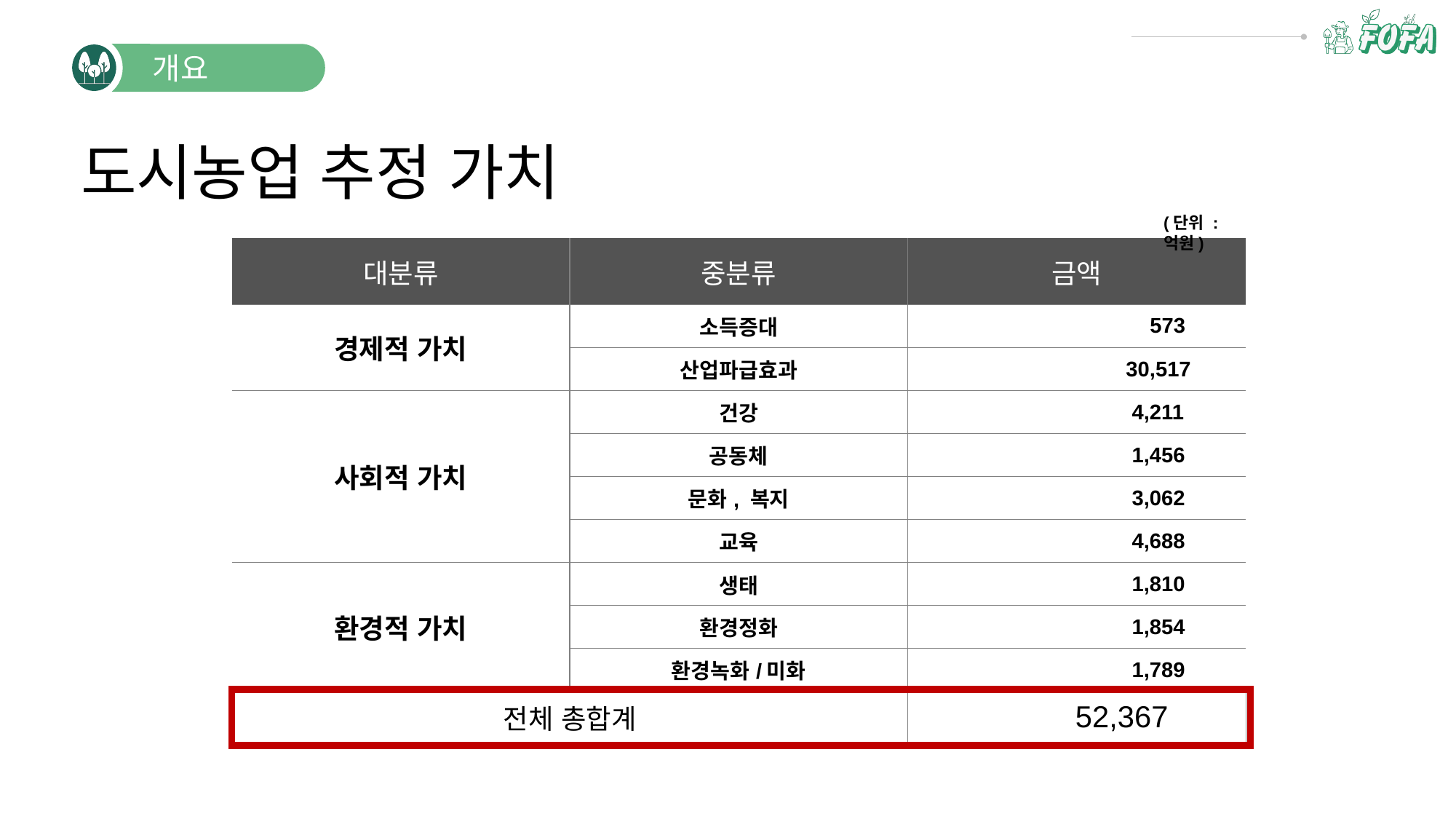

개요
도시농업 추정 가치
(단위 : 억원)
| 대분류 | 중분류 | 금액 |
| --- | --- | --- |
| 경제적 가치 | 소득증대 | 573 |
|  | 산업파급효과 | 30,517 |
| 사회적 가치 | 건강 | 4,211 |
|  | 공동체 | 1,456 |
|  | 문화, 복지 | 3,062 |
|  | 교육 | 4,688 |
| 환경적 가치 | 생태 | 1,810 |
|  | 환경정화 | 1,854 |
|  | 환경녹화/미화 | 1,789 |
| 전체 총합계 |  | 52,367 |